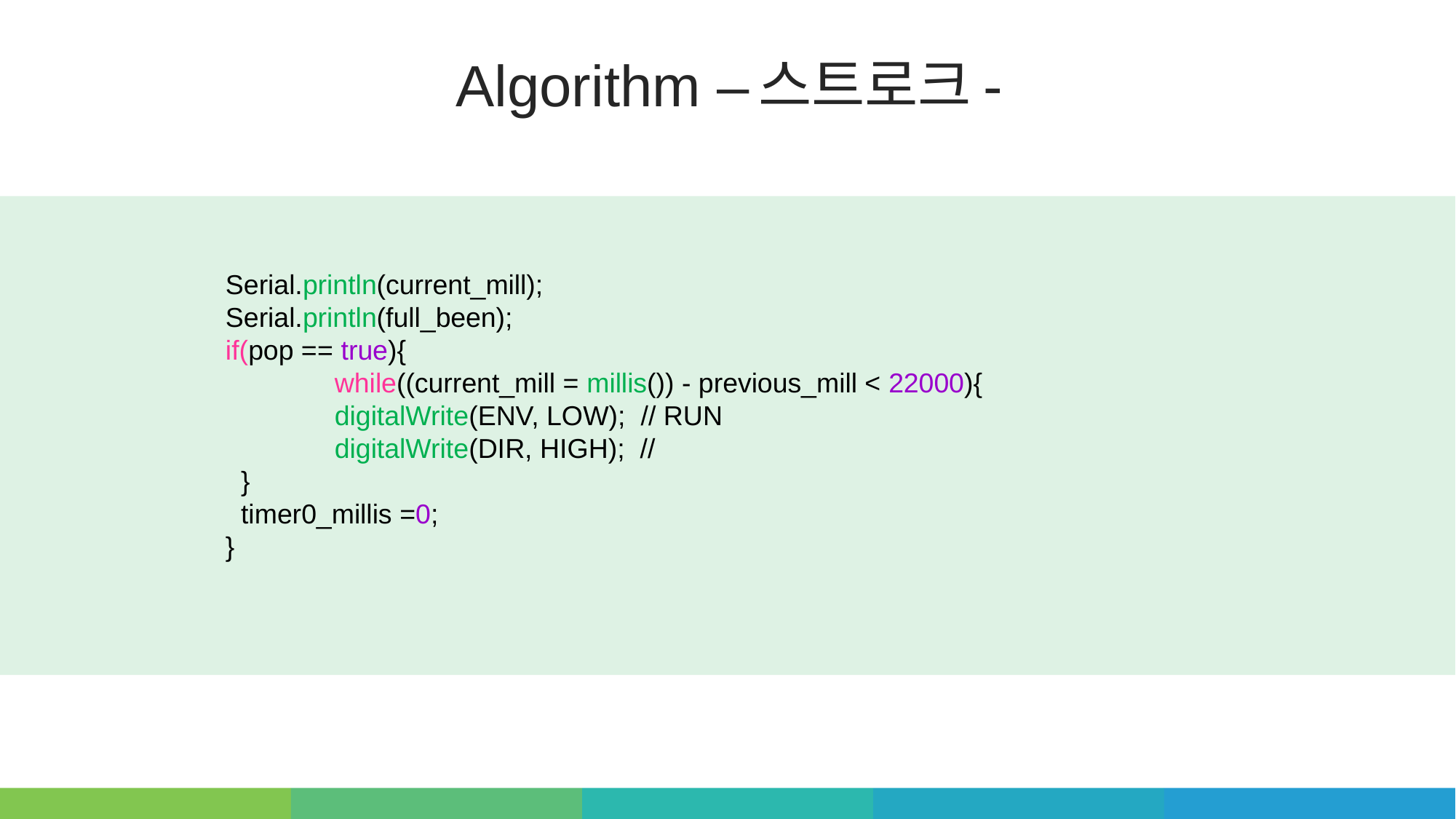

Algorithm –스트로크-

Serial.println(current_mill);
Serial.println(full_been);
if(pop == true){
	while((current_mill = millis()) - previous_mill < 22000){
	digitalWrite(ENV, LOW);  // RUN
	digitalWrite(DIR, HIGH);  //
  }
  timer0_millis =0;
}